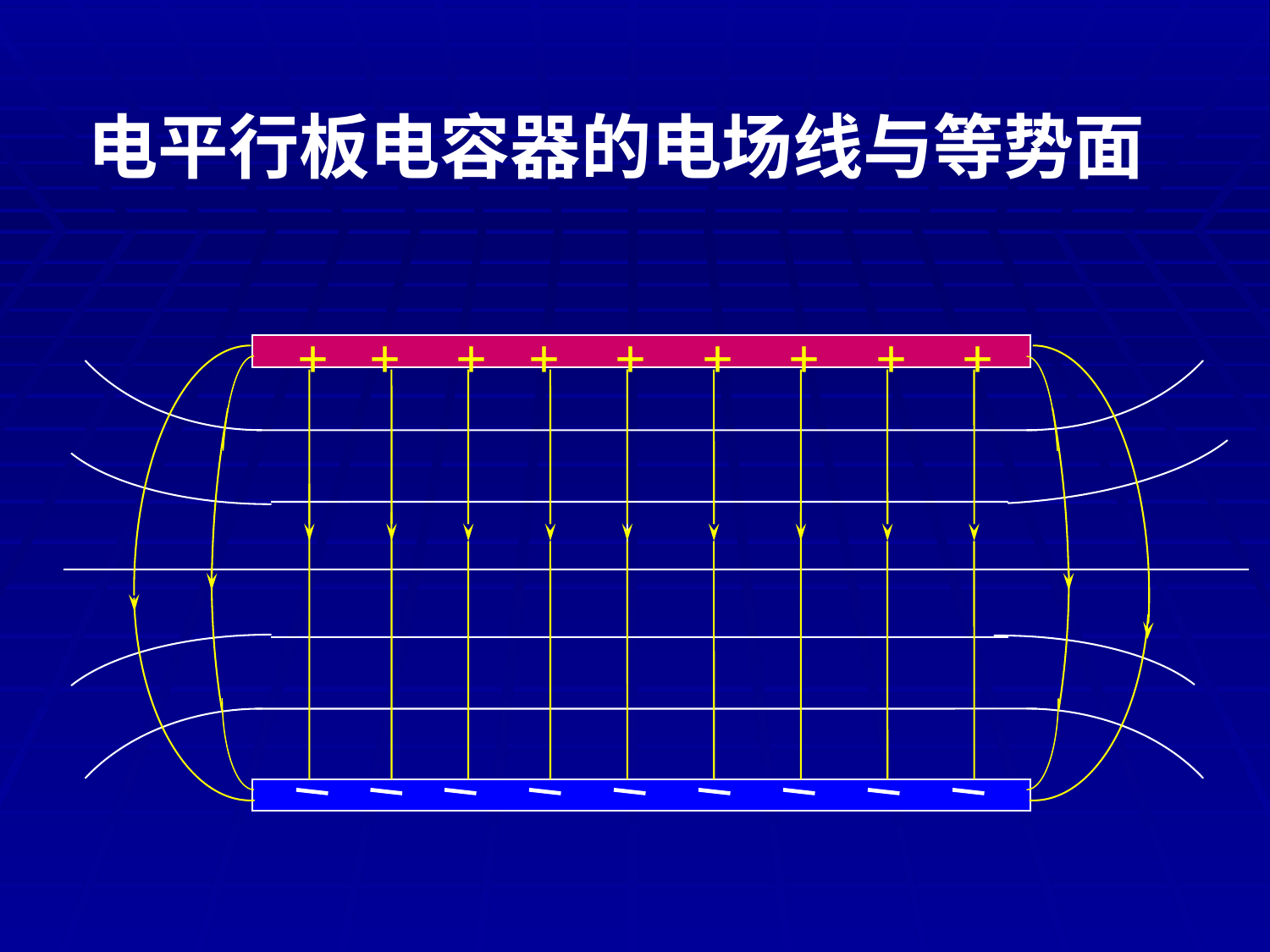

电平行板电容器的电场线与等势面

+
+
+
+
+
+
+
+
+